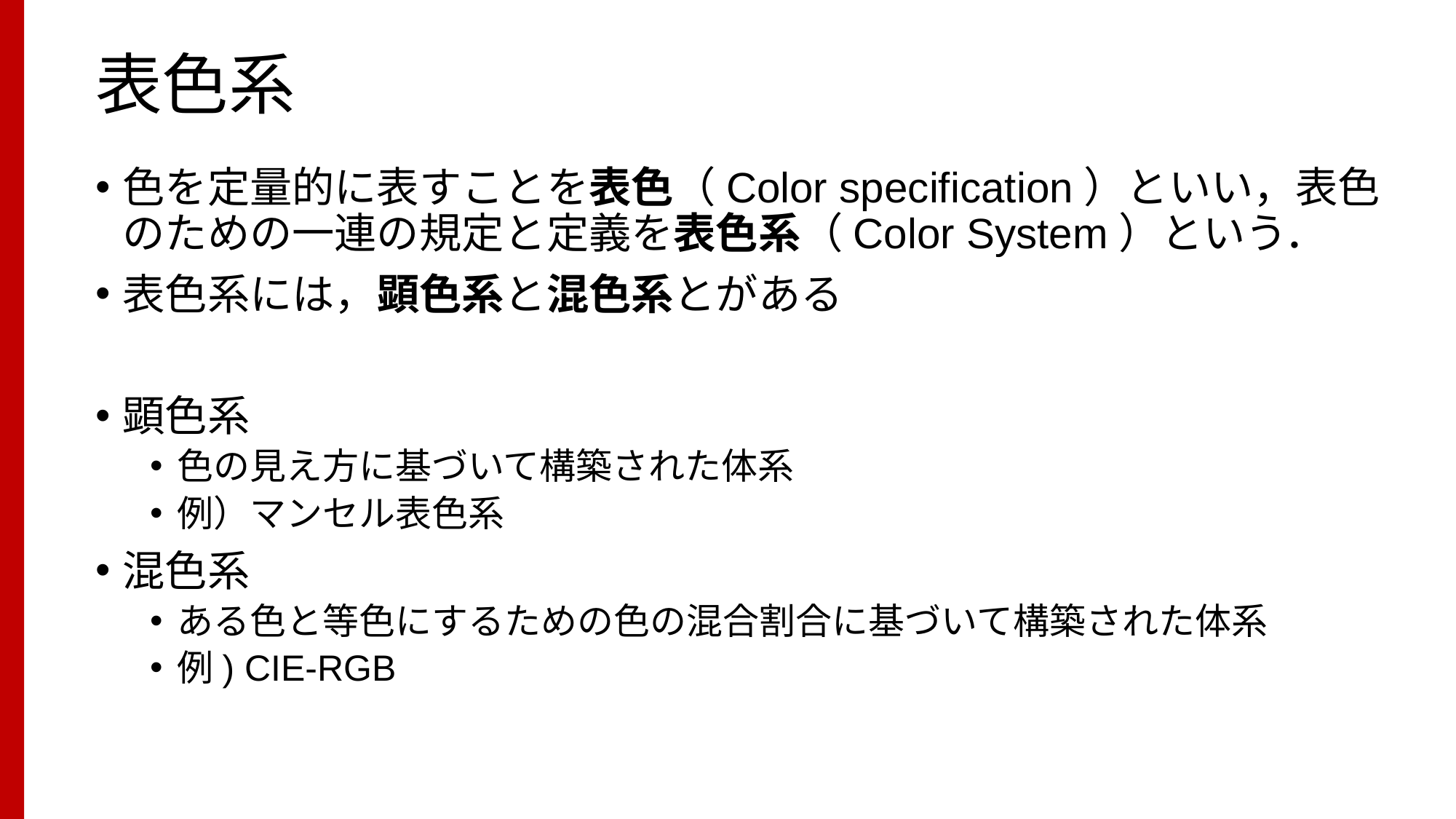

# 表色系
色を定量的に表すことを表色（Color specification）といい，表色のための一連の規定と定義を表色系（Color System）という．
表色系には，顕色系と混色系とがある

顕色系
色の見え方に基づいて構築された体系
例）マンセル表色系
混色系
ある色と等色にするための色の混合割合に基づいて構築された体系
例) CIE-RGB